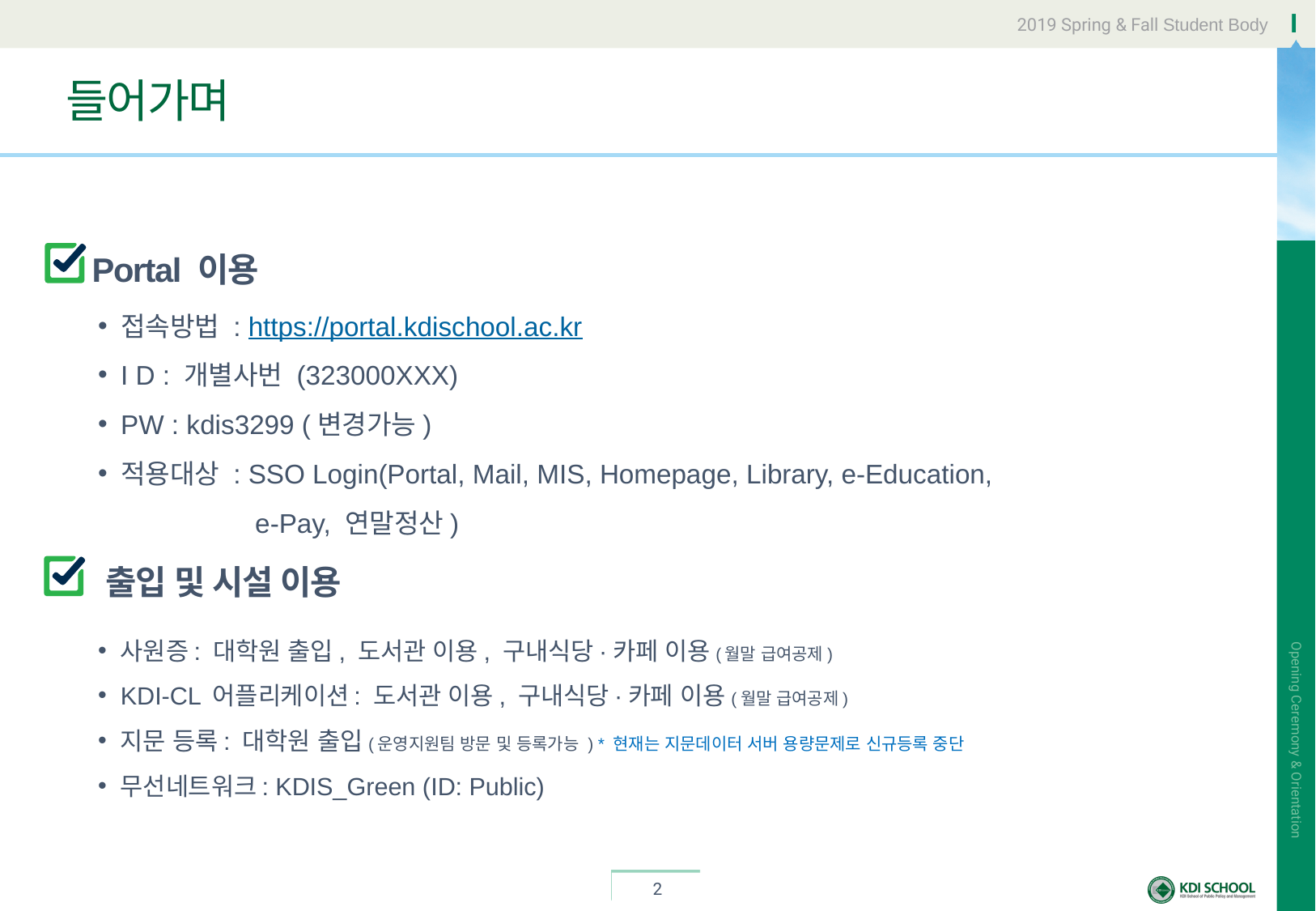

# 들어가며
Portal 이용

접속방법 : https://portal.kdischool.ac.kr
I D : 개별사번 (323000XXX)
PW : kdis3299 (변경가능)
적용대상 : SSO Login(Portal, Mail, MIS, Homepage, Library, e-Education,
                     e-Pay, 연말정산)
출입 및 시설 이용

사원증: 대학원 출입, 도서관 이용, 구내식당·카페 이용(월말 급여공제)
KDI-CL 어플리케이션: 도서관 이용, 구내식당·카페 이용(월말 급여공제)
지문 등록: 대학원 출입(운영지원팀 방문 및 등록가능 ) * 현재는 지문데이터 서버 용량문제로 신규등록 중단
무선네트워크: KDIS_Green (ID: Public)